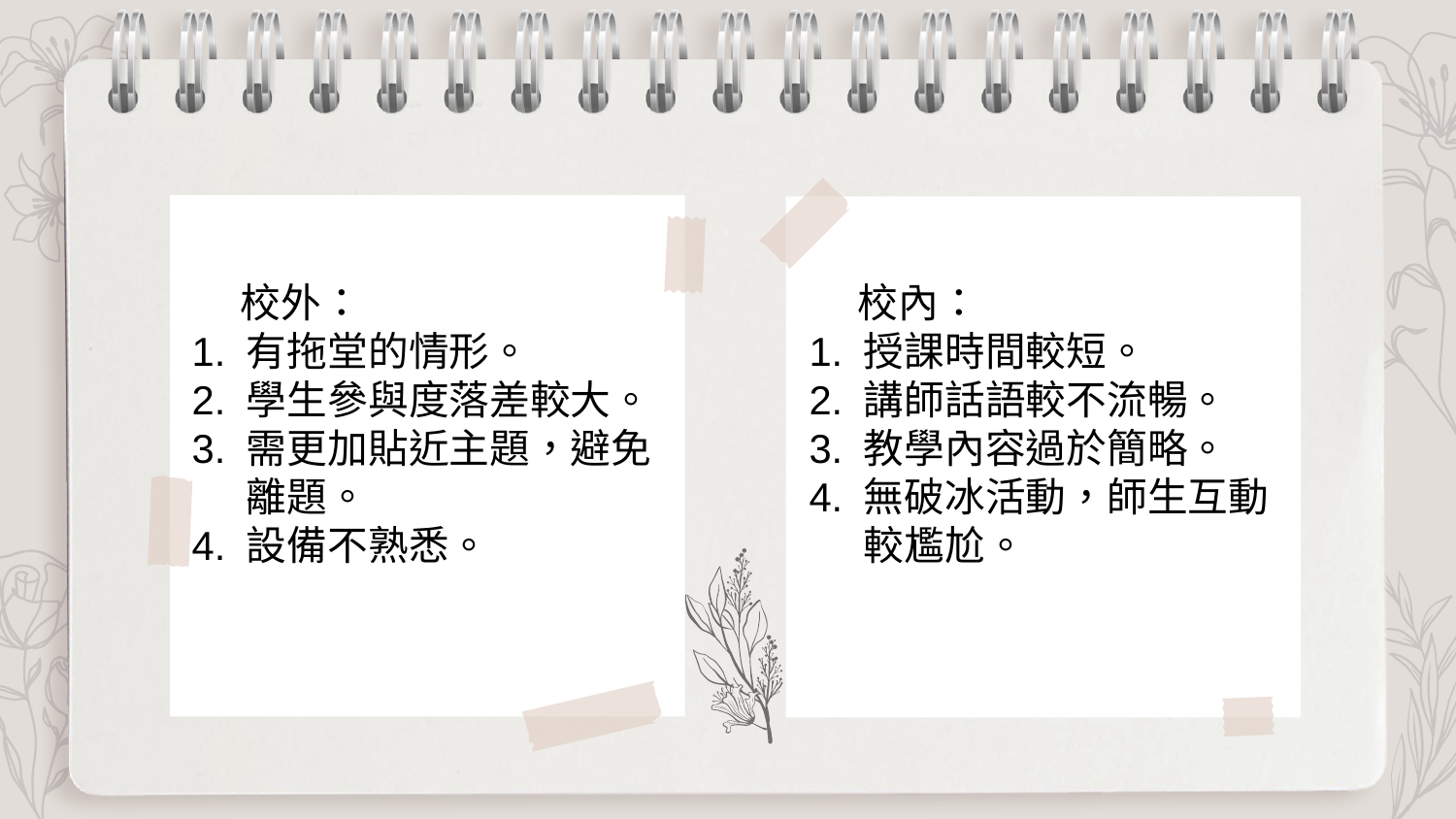

校外：
有拖堂的情形。
學生參與度落差較大。
需更加貼近主題，避免離題。
設備不熟悉。

校內：
授課時間較短。
講師話語較不流暢。
教學內容過於簡略。
無破冰活動，師生互動較尷尬。